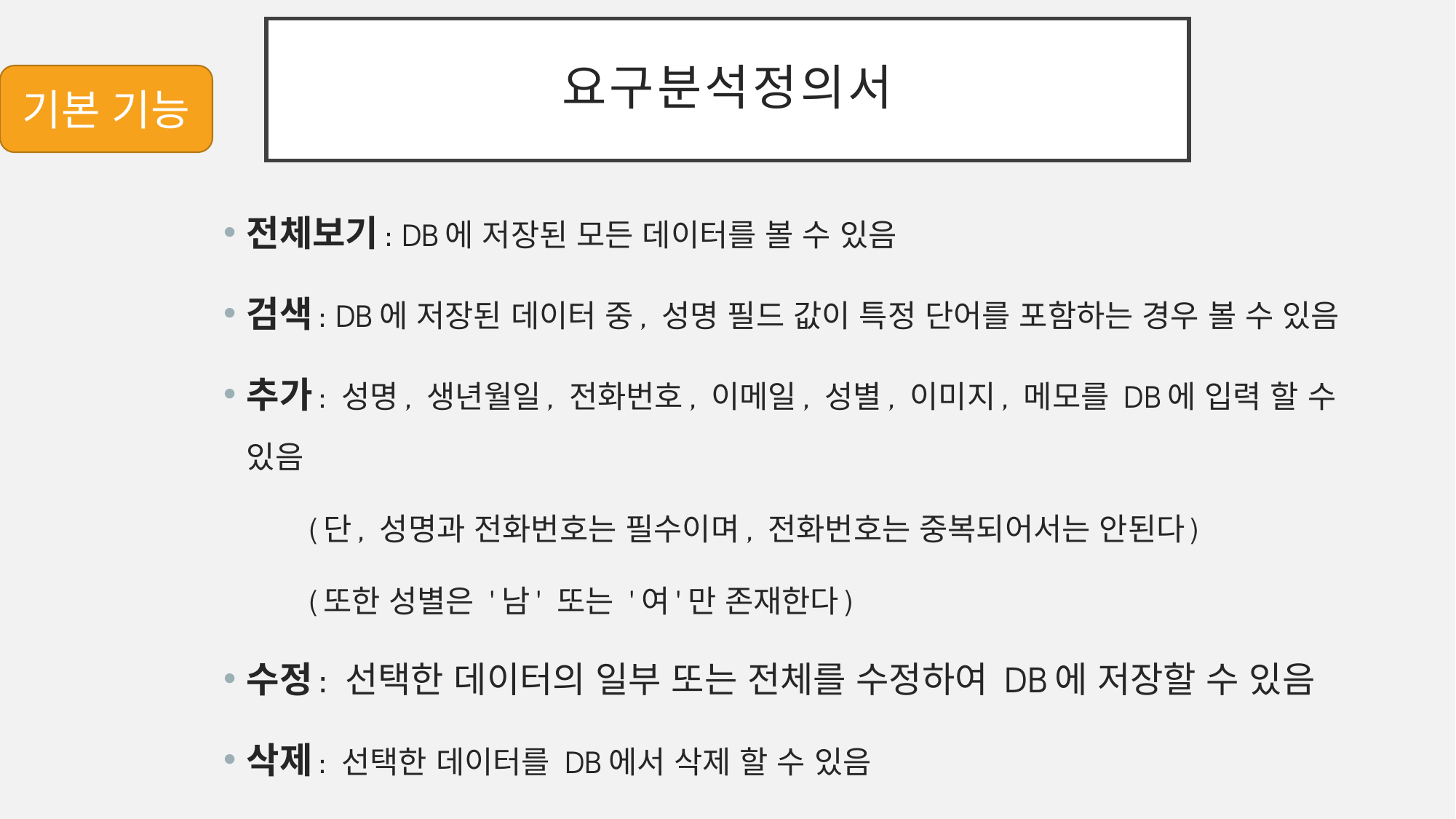

# 요구분석정의서
기본 기능
전체보기: DB에 저장된 모든 데이터를 볼 수 있음
검색: DB에 저장된 데이터 중, 성명 필드 값이 특정 단어를 포함하는 경우 볼 수 있음
추가: 성명, 생년월일, 전화번호, 이메일, 성별, 이미지, 메모를 DB에 입력 할 수 있음
	(단, 성명과 전화번호는 필수이며, 전화번호는 중복되어서는 안된다)
	(또한 성별은 '남' 또는 '여'만 존재한다)
수정: 선택한 데이터의 일부 또는 전체를 수정하여 DB에 저장할 수 있음
삭제: 선택한 데이터를 DB에서 삭제 할 수 있음